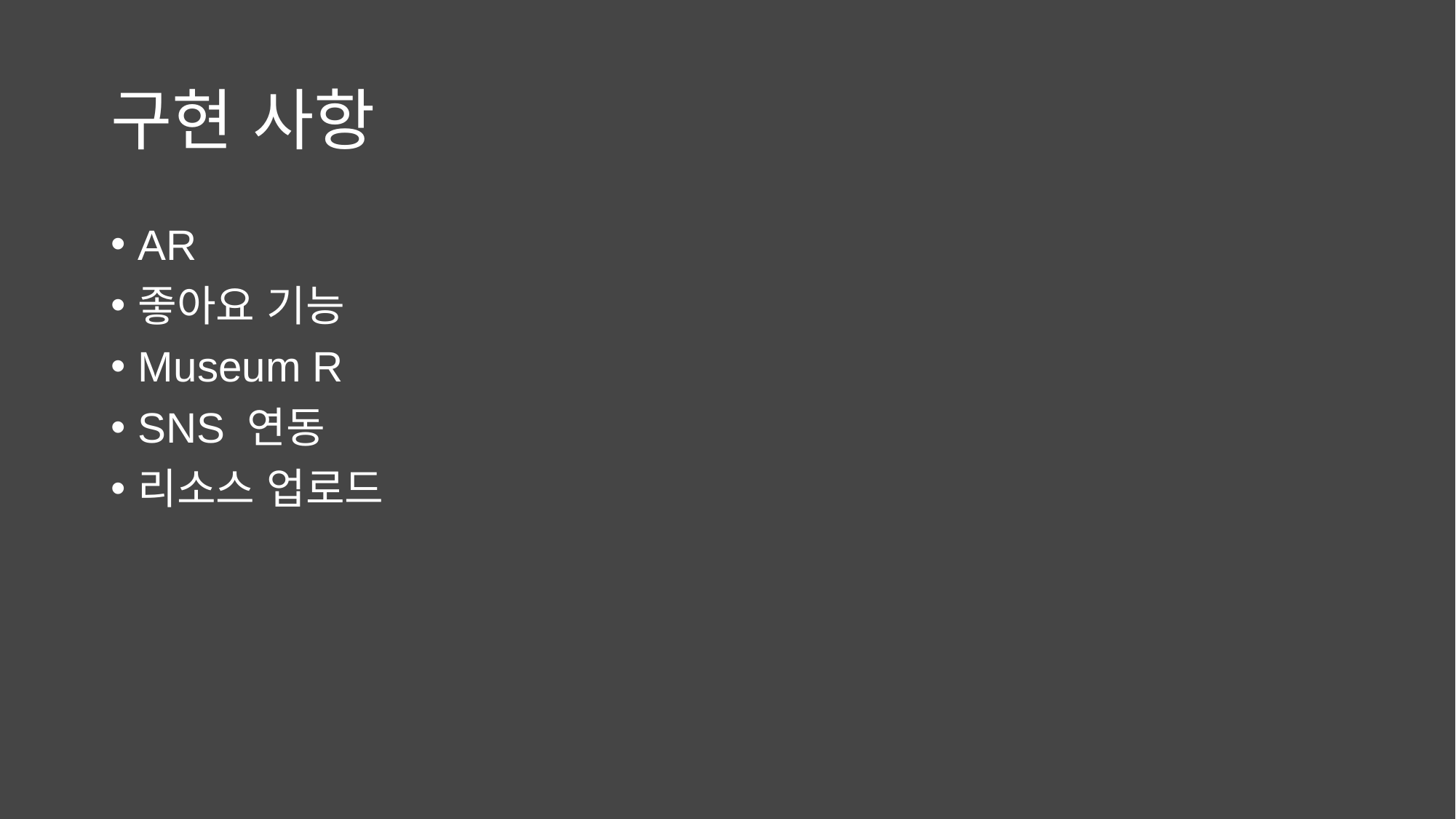

# 구현 사항
AR
좋아요 기능
Museum R
SNS 연동
리소스 업로드